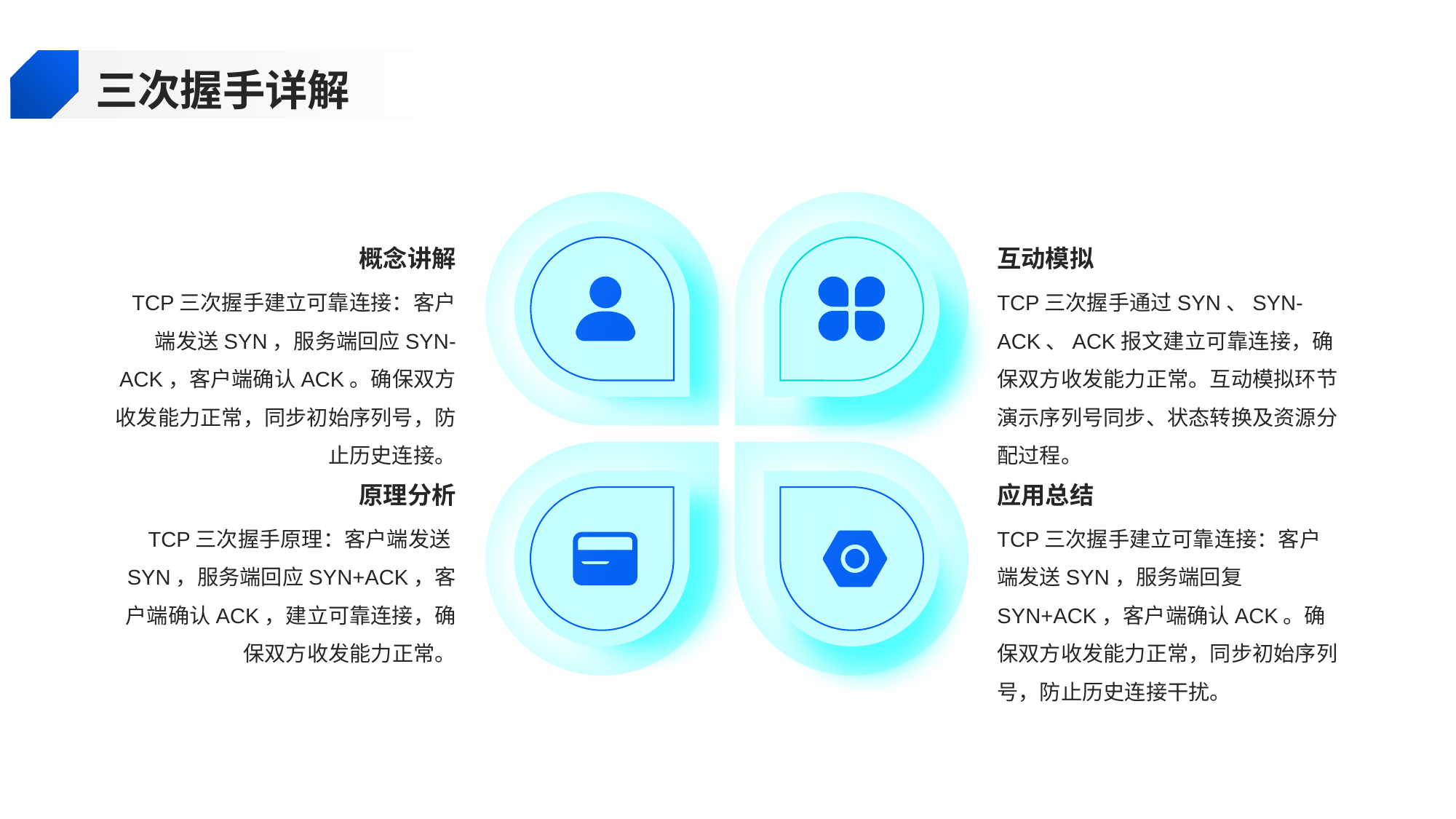

三次握手详解

概念讲解
互动模拟

TCP三次握手建立可靠连接：客户端发送SYN，服务端回应SYN-ACK，客户端确认ACK。确保双方收发能力正常，同步初始序列号，防止历史连接。
TCP三次握手通过SYN、SYN-ACK、ACK报文建立可靠连接，确保双方收发能力正常。互动模拟环节演示序列号同步、状态转换及资源分配过程。

原理分析
应用总结

TCP三次握手原理：客户端发送SYN，服务端回应SYN+ACK，客户端确认ACK，建立可靠连接，确保双方收发能力正常。
TCP三次握手建立可靠连接：客户端发送SYN，服务端回复SYN+ACK，客户端确认ACK。确保双方收发能力正常，同步初始序列号，防止历史连接干扰。